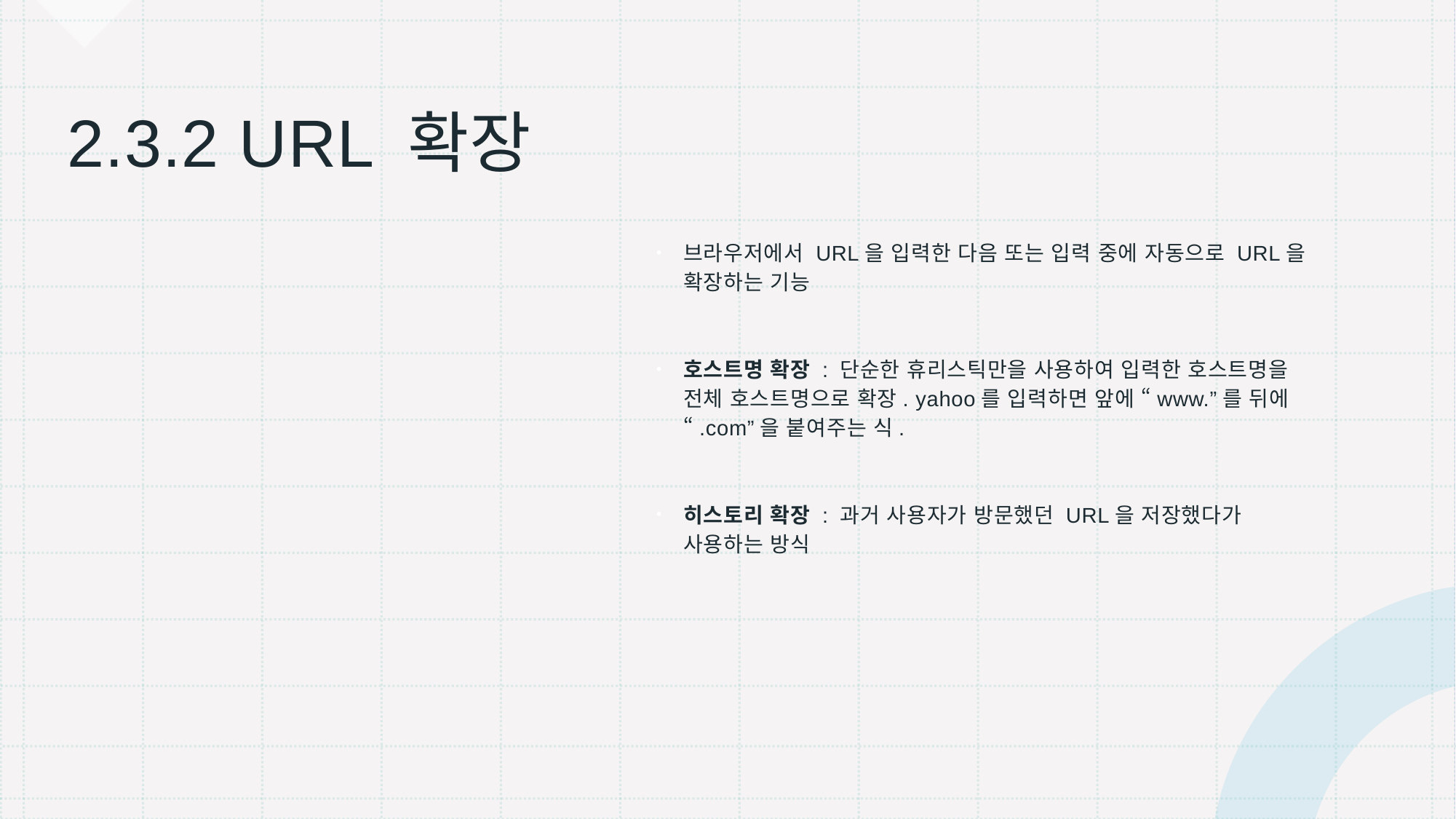

# 2.3.2 URL 확장
브라우저에서 URL을 입력한 다음 또는 입력 중에 자동으로 URL을 확장하는 기능

호스트명 확장 : 단순한 휴리스틱만을 사용하여 입력한 호스트명을 전체 호스트명으로 확장. yahoo를 입력하면 앞에 “www.”를 뒤에 “.com”을 붙여주는 식.

히스토리 확장 : 과거 사용자가 방문했던 URL을 저장했다가 사용하는 방식